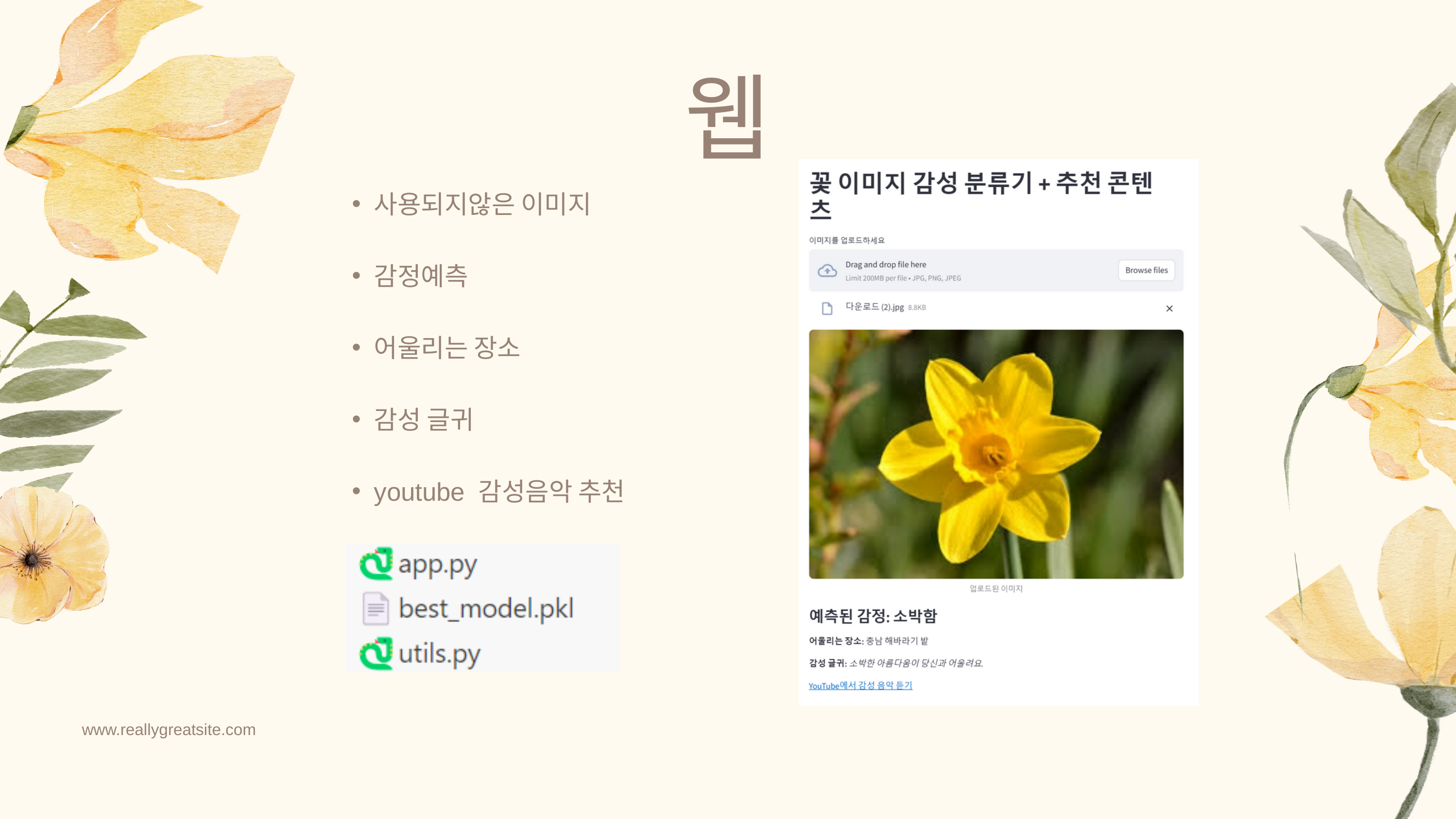

웹

사용되지않은 이미지

감정예측

어울리는 장소

감성 글귀

youtube 감성음악 추천

www.reallygreatsite.com